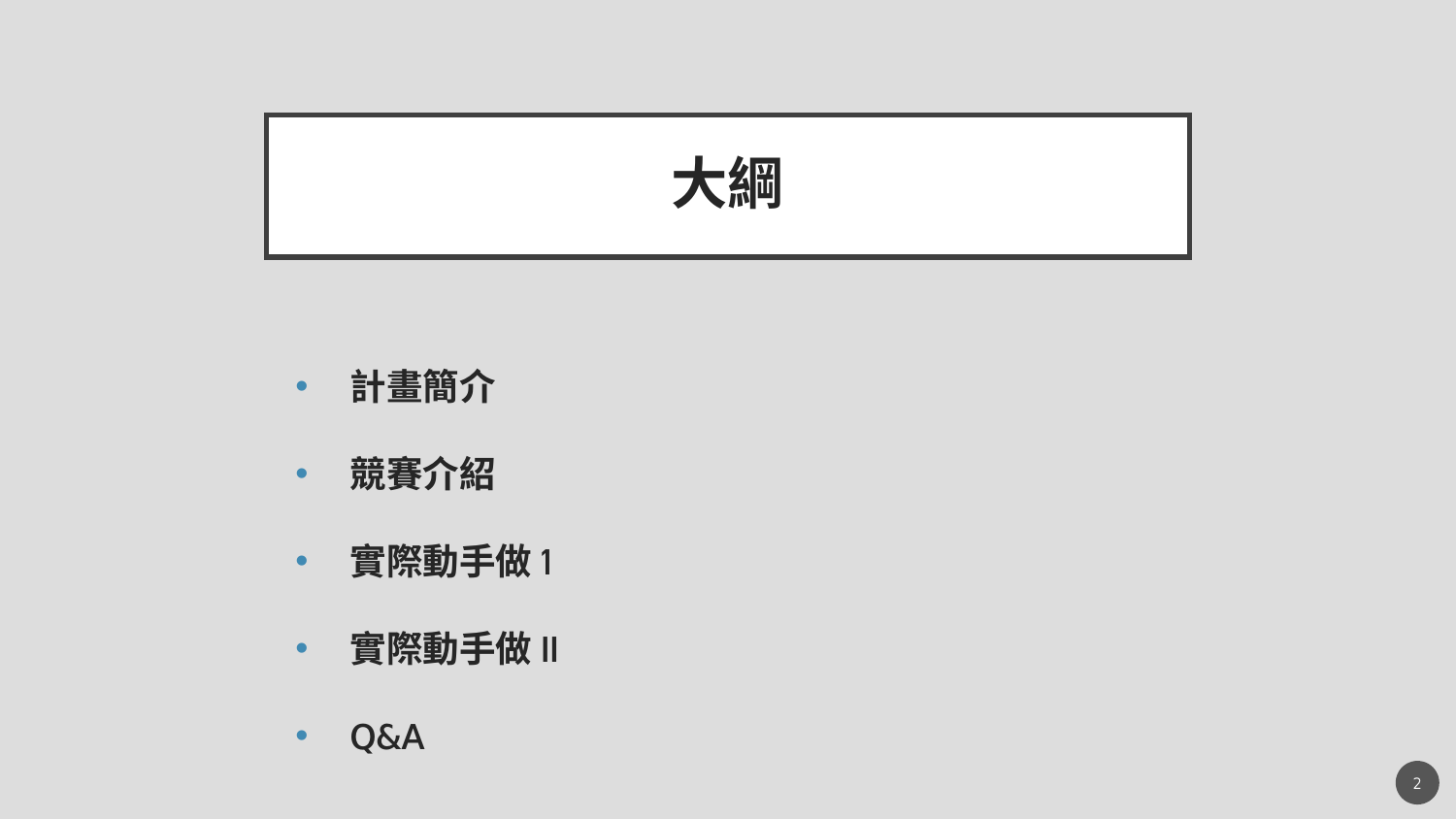

# 大綱
計畫簡介
競賽介紹
實際動手做1
實際動手做II
Q&A
2